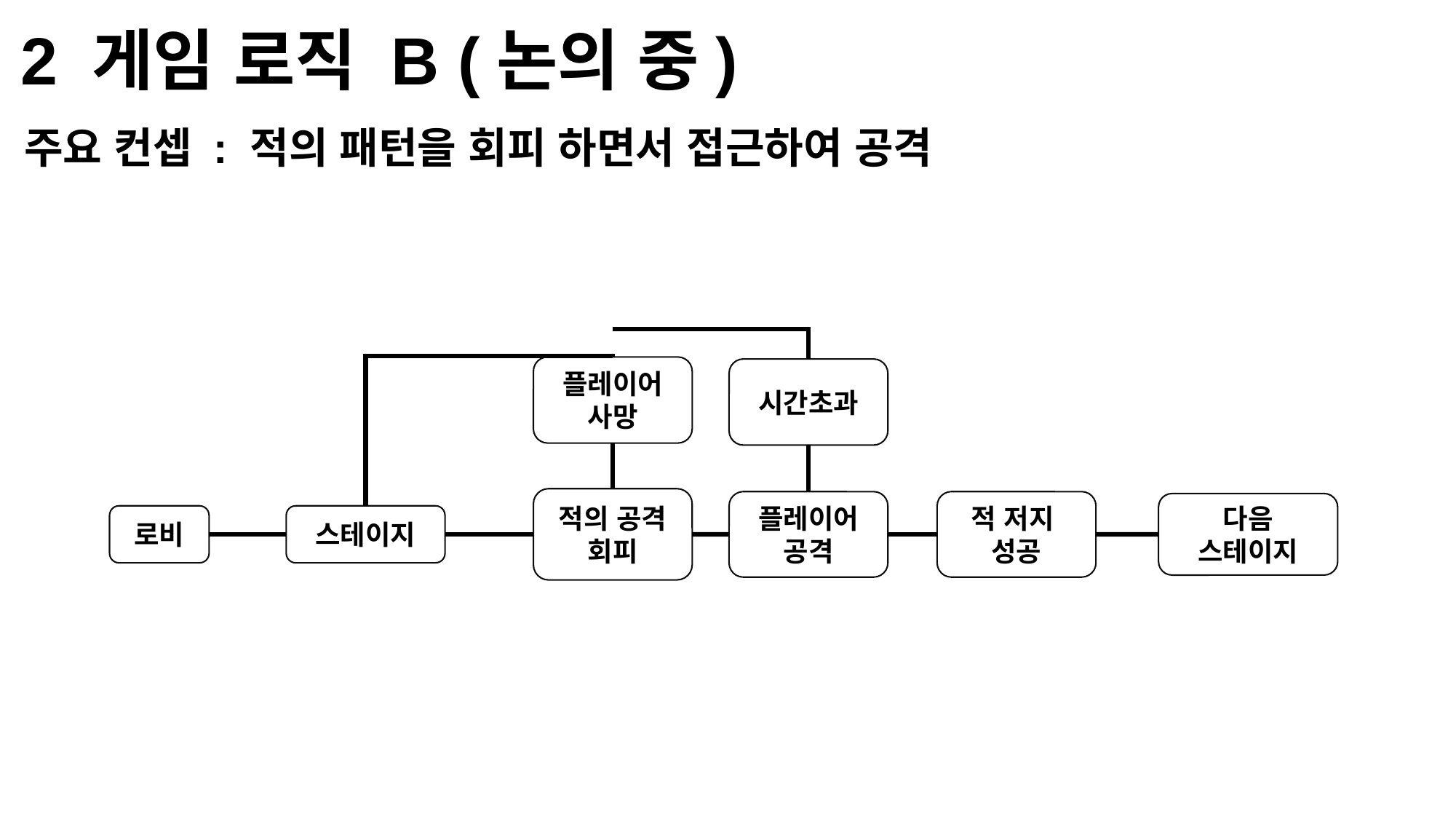

2 게임 로직 B (논의 중)
주요 컨셉 : 적의 패턴을 회피 하면서 접근하여 공격

플레이어 사망
시간초과

적의 공격
회피
플레이어
공격
적 저지
성공
다음
스테이지
로비
스테이지